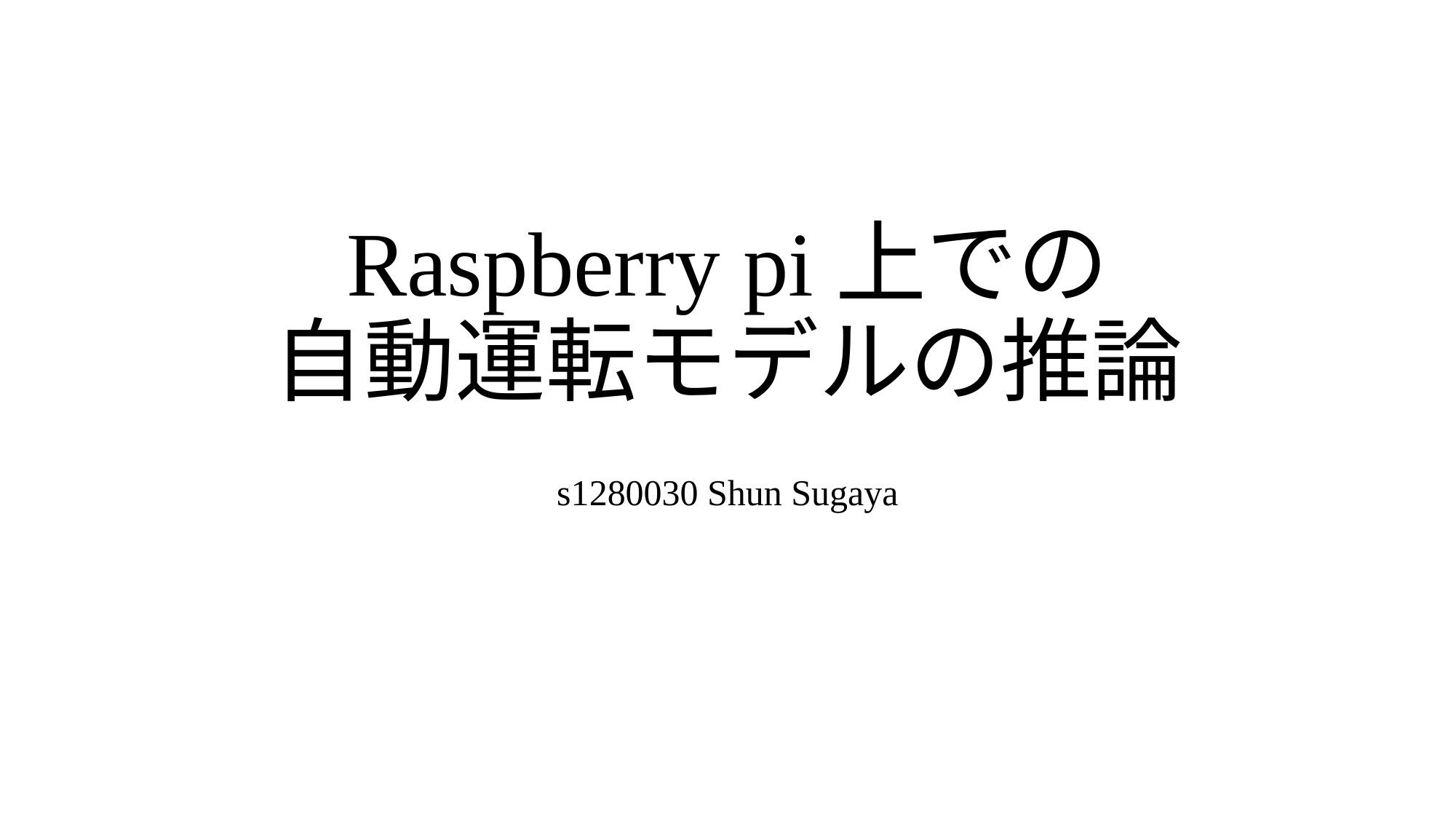

# Raspberry pi上での 自動運転モデルの推論
s1280030 Shun Sugaya